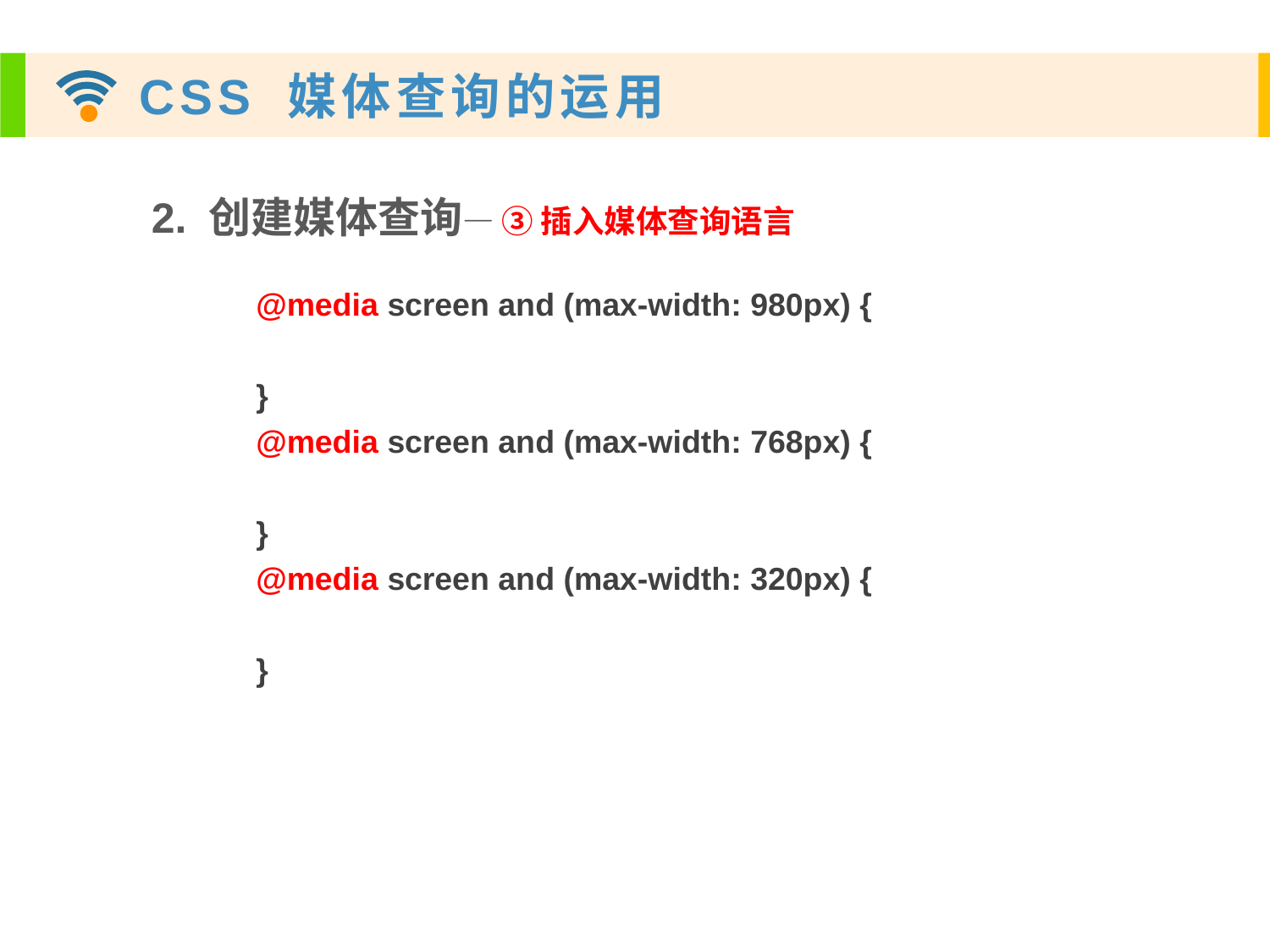

2. 创建媒体查询— ③ 插入媒体查询语言

@media screen and (max-width: 980px) {

}
@media screen and (max-width: 768px) {

}
@media screen and (max-width: 320px) {

}